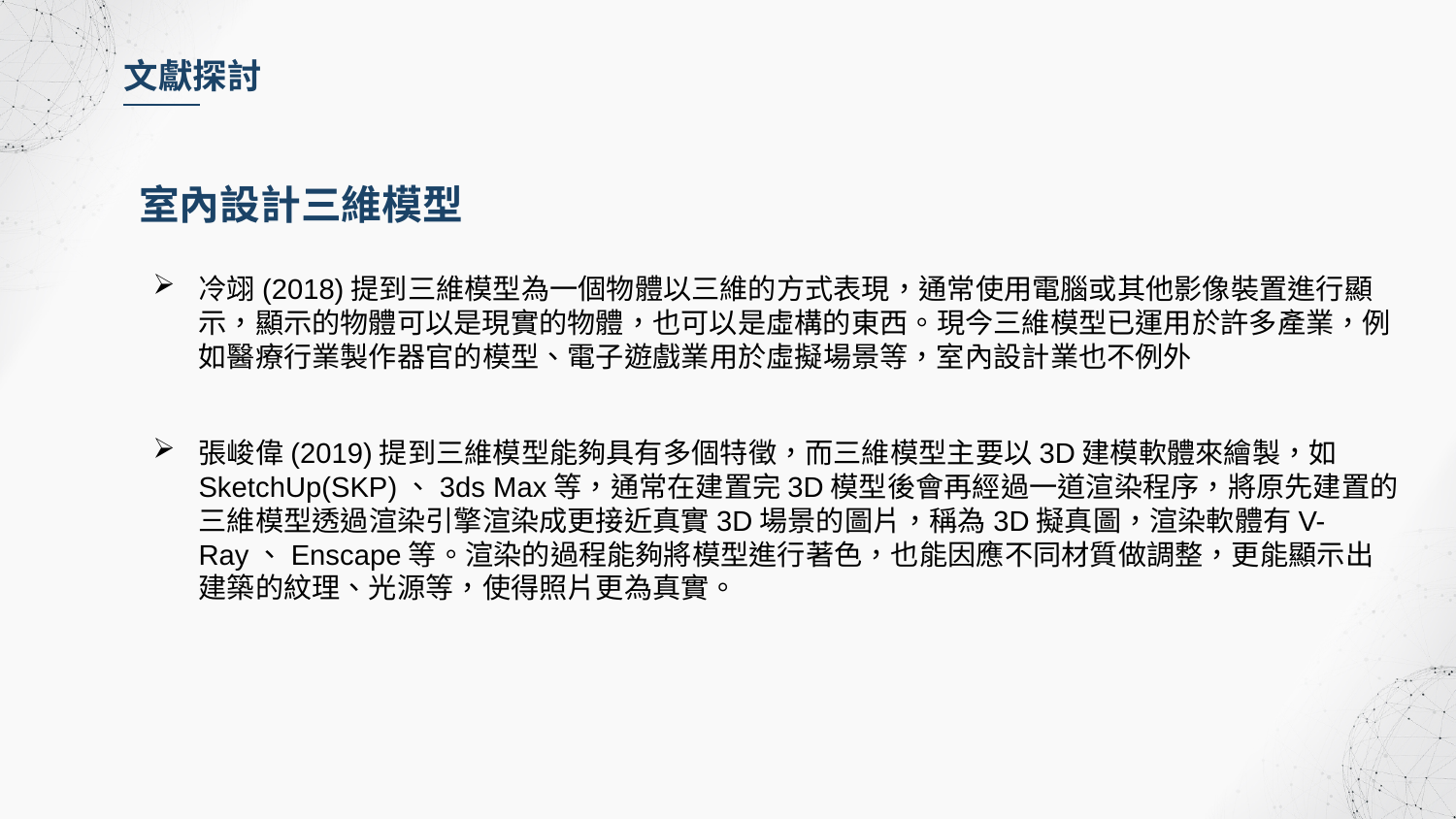

文獻探討
室內設計三維模型
冷翊(2018)提到三維模型為一個物體以三維的方式表現，通常使用電腦或其他影像裝置進行顯示，顯示的物體可以是現實的物體，也可以是虛構的東西。現今三維模型已運用於許多產業，例如醫療行業製作器官的模型、電子遊戲業用於虛擬場景等，室內設計業也不例外
張峻偉(2019)提到三維模型能夠具有多個特徵，而三維模型主要以3D建模軟體來繪製，如SketchUp(SKP)、3ds Max等，通常在建置完3D模型後會再經過一道渲染程序，將原先建置的三維模型透過渲染引擎渲染成更接近真實3D場景的圖片，稱為3D擬真圖，渲染軟體有V-Ray、Enscape等。渲染的過程能夠將模型進行著色，也能因應不同材質做調整，更能顯示出建築的紋理、光源等，使得照片更為真實。